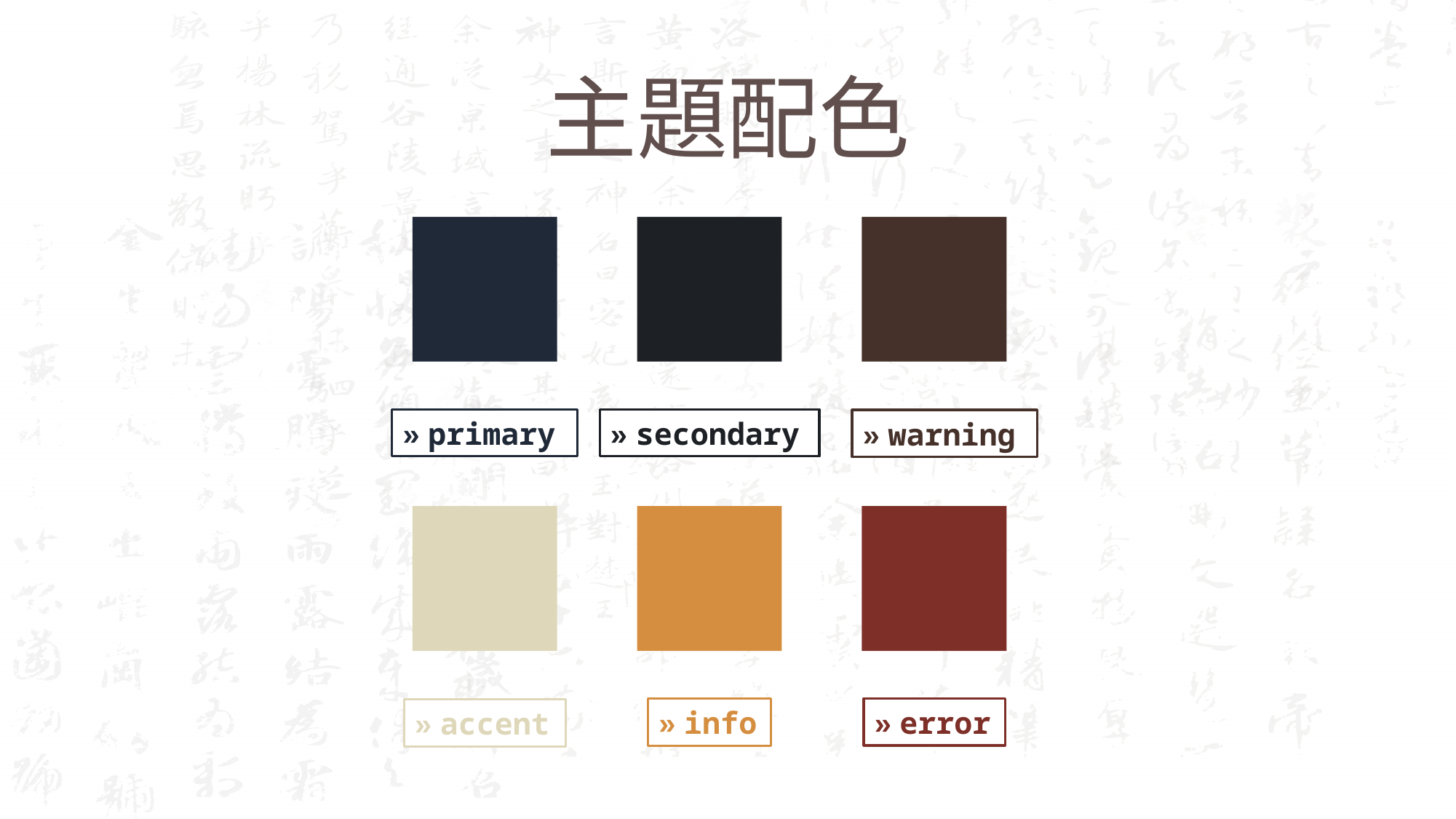

# 主題配色

» primary
» secondary
» warning

» error
» info
» accent